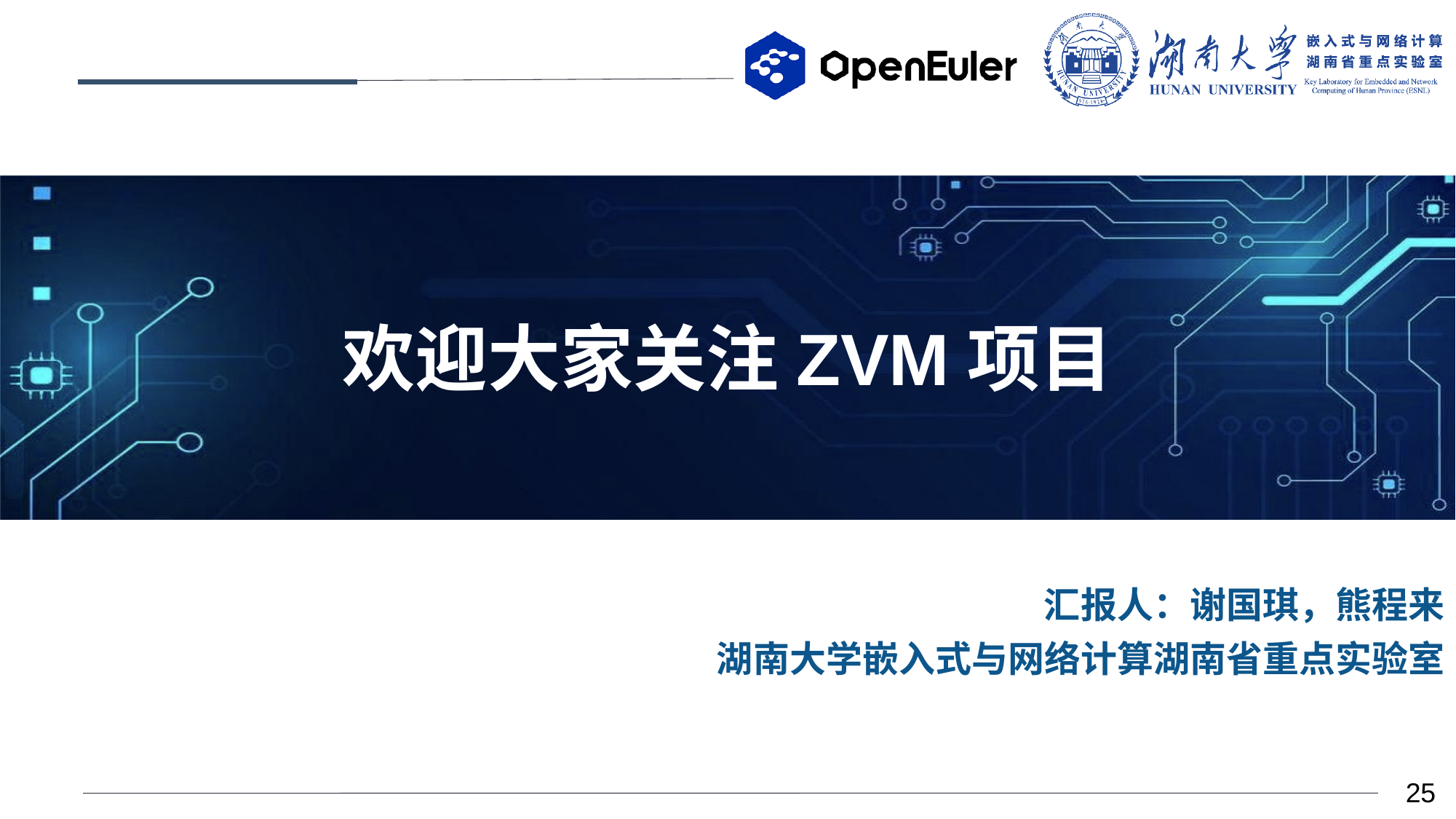

欢迎大家关注ZVM项目
汇报人：谢国琪，熊程来
湖南大学嵌入式与网络计算湖南省重点实验室